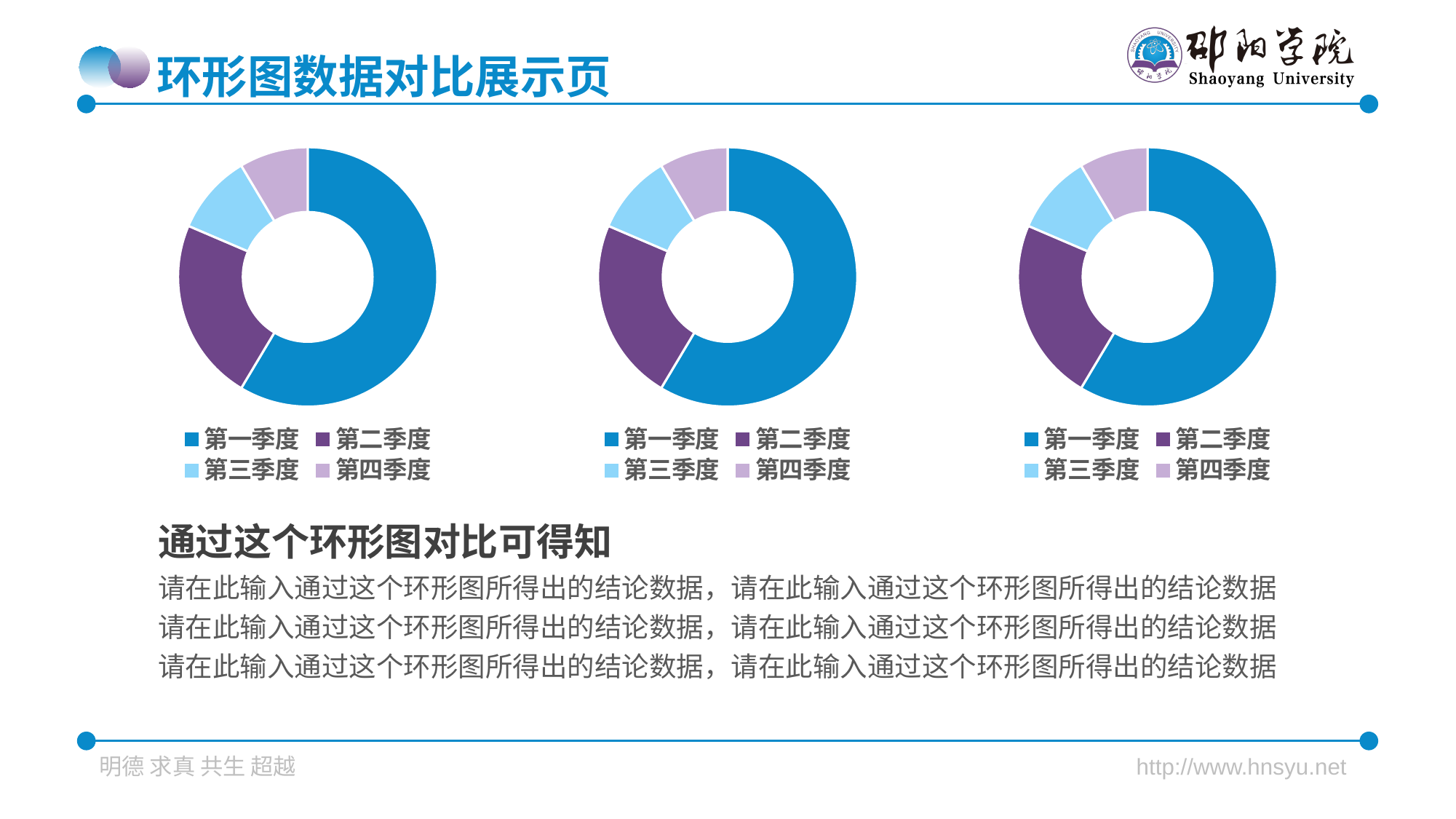

环形图数据对比展示页

### Chart

| Category | 销售额 |
|---|---|
| 第一季度 | 8.2 |
| 第二季度 | 3.2 |
| 第三季度 | 1.4 |
| 第四季度 | 1.2 |

### Chart

| Category | 销售额 |
|---|---|
| 第一季度 | 8.2 |
| 第二季度 | 3.2 |
| 第三季度 | 1.4 |
| 第四季度 | 1.2 |

### Chart

| Category | 销售额 |
|---|---|
| 第一季度 | 8.2 |
| 第二季度 | 3.2 |
| 第三季度 | 1.4 |
| 第四季度 | 1.2 |

### Chart

| Category |
|---|

### Chart

| Category |
|---|
通过这个环形图对比可得知
请在此输入通过这个环形图所得出的结论数据，请在此输入通过这个环形图所得出的结论数据
请在此输入通过这个环形图所得出的结论数据，请在此输入通过这个环形图所得出的结论数据
请在此输入通过这个环形图所得出的结论数据，请在此输入通过这个环形图所得出的结论数据